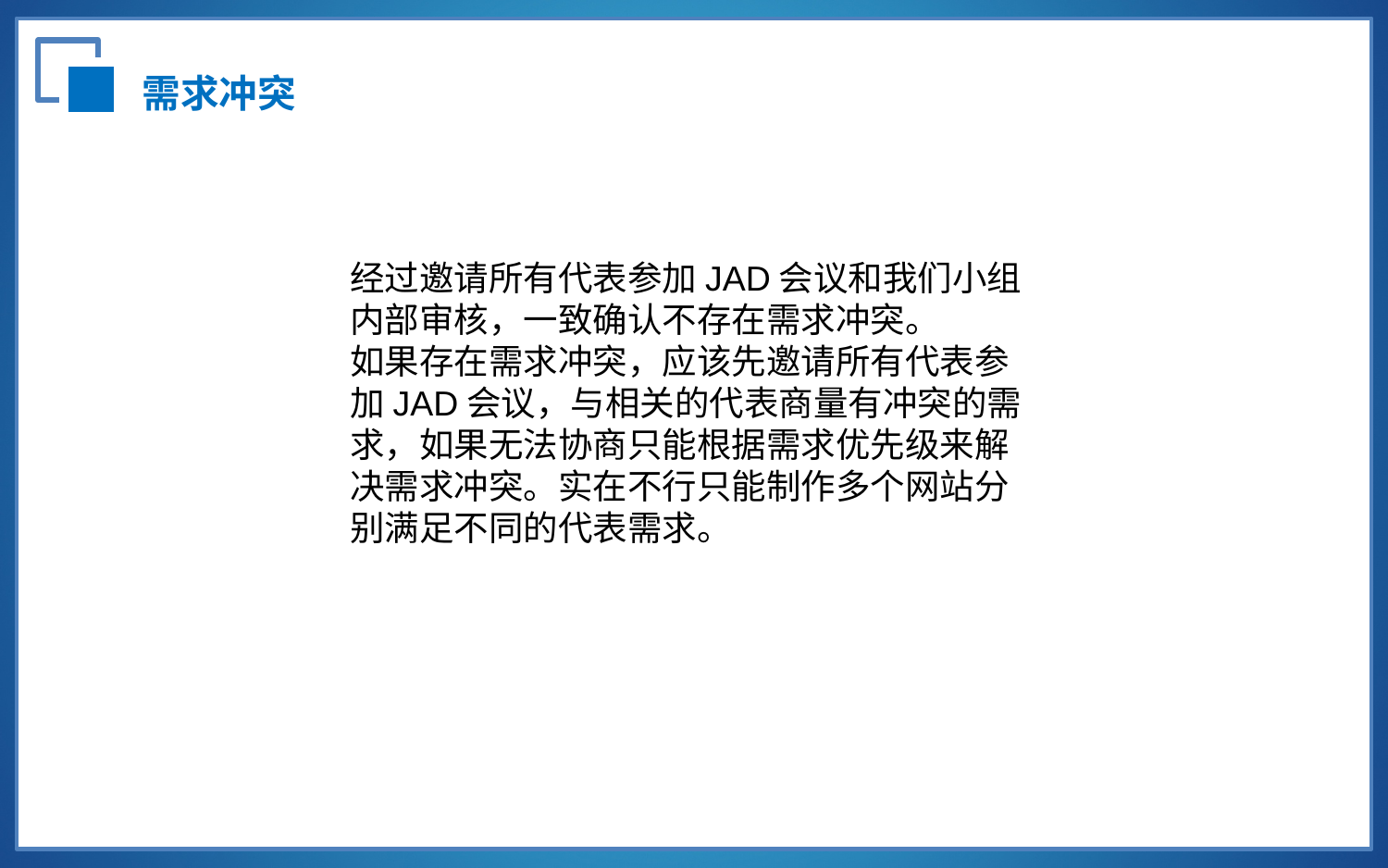

需求冲突
经过邀请所有代表参加JAD会议和我们小组内部审核，一致确认不存在需求冲突。
如果存在需求冲突，应该先邀请所有代表参加JAD会议，与相关的代表商量有冲突的需求，如果无法协商只能根据需求优先级来解决需求冲突。实在不行只能制作多个网站分别满足不同的代表需求。